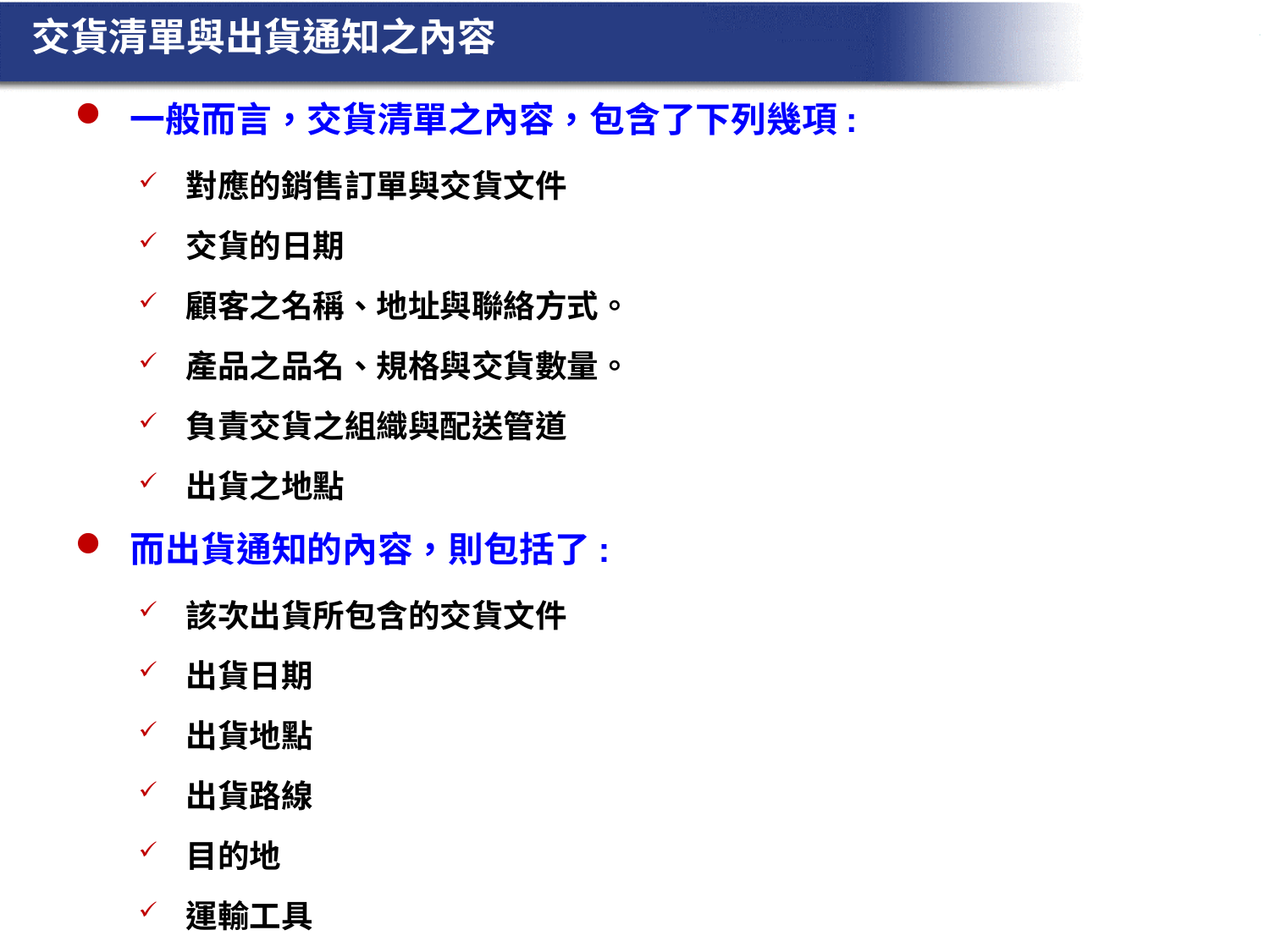

交貨清單與出貨通知之內容
一般而言，交貨清單之內容，包含了下列幾項:
對應的銷售訂單與交貨文件
交貨的日期
顧客之名稱、地址與聯絡方式。
產品之品名、規格與交貨數量。
負責交貨之組織與配送管道
出貨之地點
而出貨通知的內容，則包括了:
該次出貨所包含的交貨文件
出貨日期
出貨地點
出貨路線
目的地
運輸工具